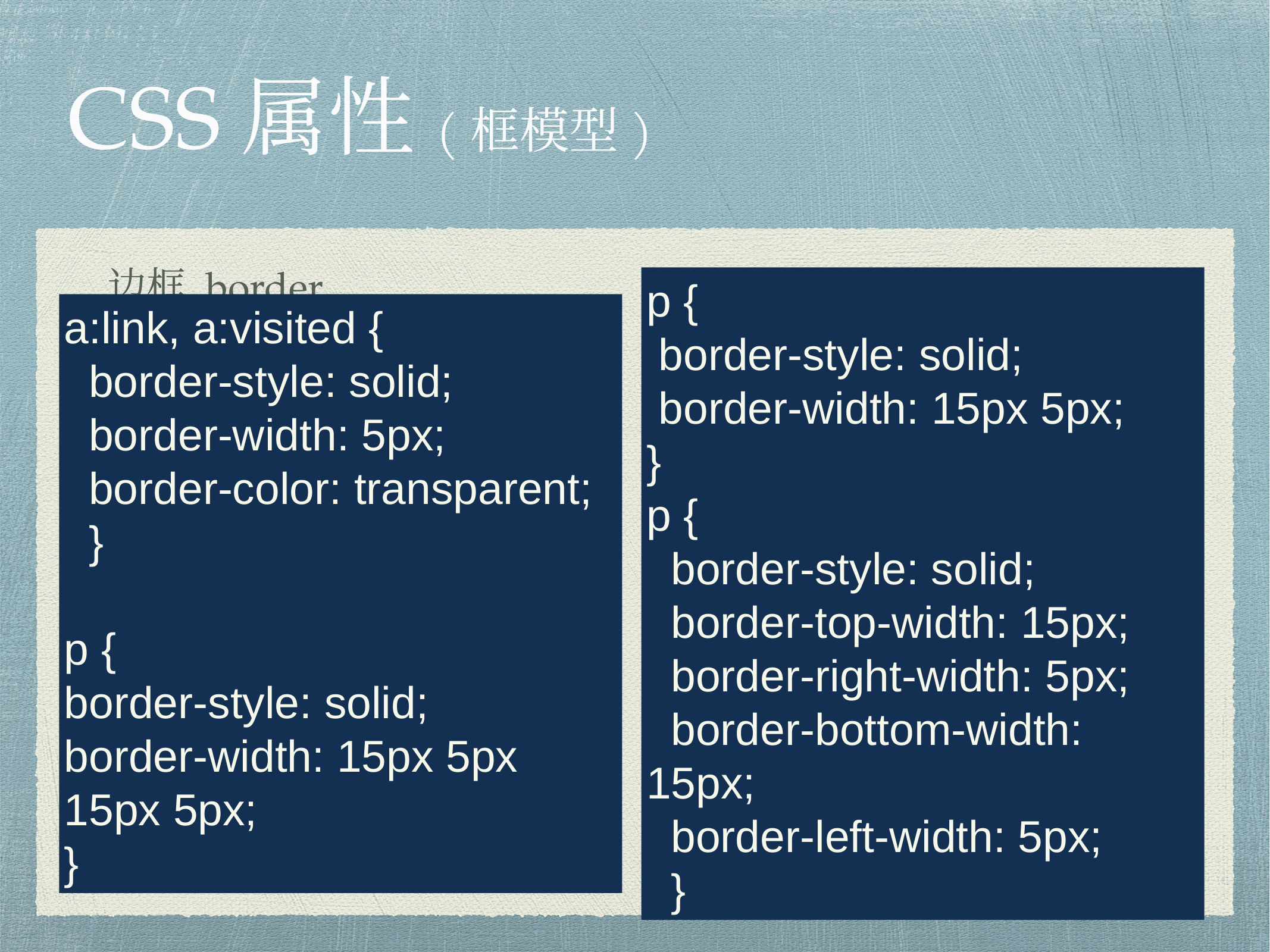

# CSS属性(框模型)
边框 border
a:link, a:visited {
  border-style: solid;
  border-width: 5px;
  border-color: transparent;
  }

p {
border-style: solid;
border-width: 15px 5px 15px 5px;
}
p {
 border-style: solid;
 border-width: 15px 5px;
}
p {
  border-style: solid;
  border-top-width: 15px;
  border-right-width: 5px;
  border-bottom-width: 15px;
  border-left-width: 5px;
  }